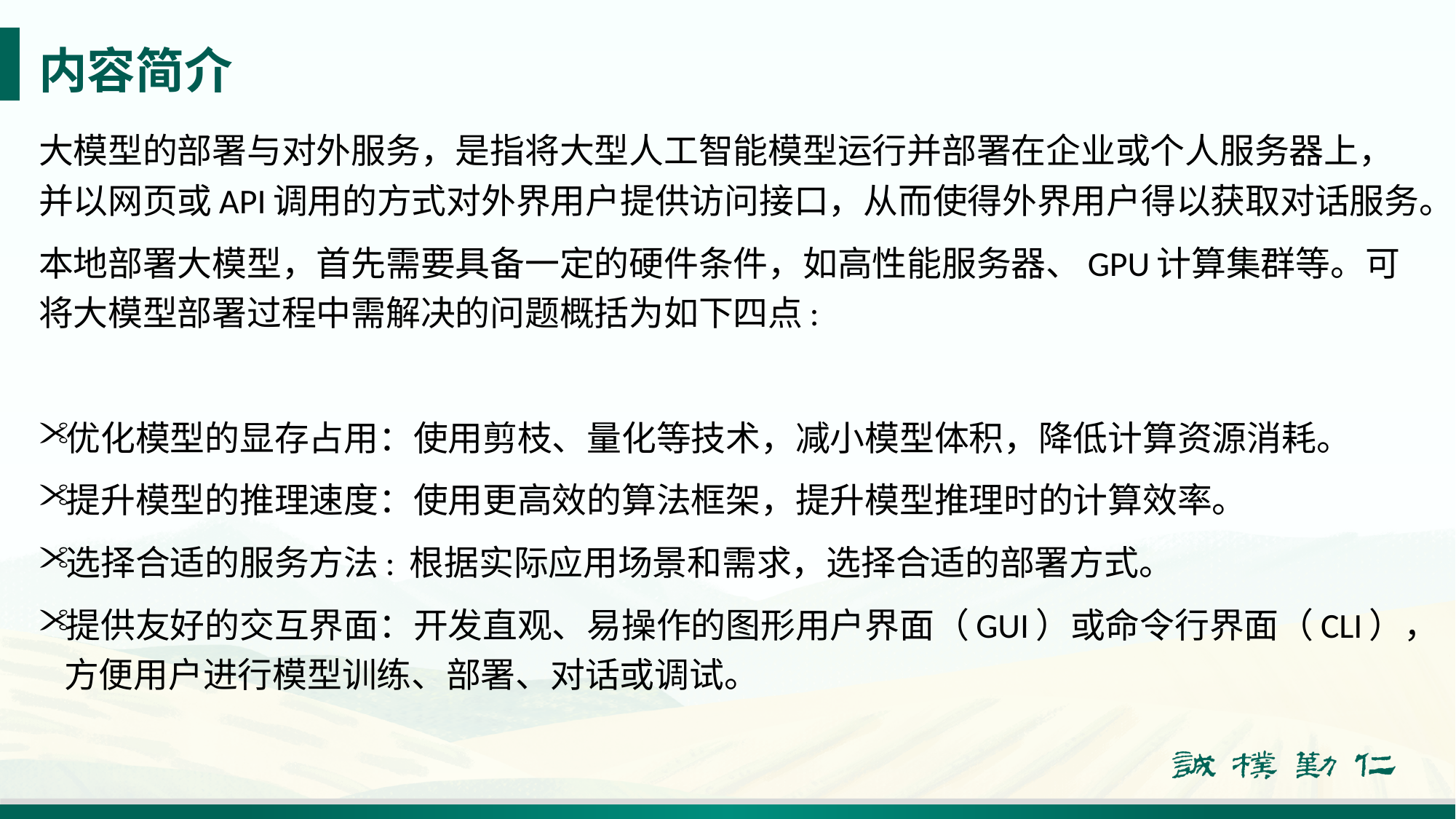

# 内容简介
大模型的部署与对外服务，是指将大型人工智能模型运行并部署在企业或个人服务器上，并以网页或API调用的方式对外界用户提供访问接口，从而使得外界用户得以获取对话服务。
本地部署大模型，首先需要具备一定的硬件条件，如高性能服务器、GPU计算集群等。可将大模型部署过程中需解决的问题概括为如下四点:

优化模型的显存占用：使用剪枝、量化等技术，减小模型体积，降低计算资源消耗。
提升模型的推理速度：使用更高效的算法框架，提升模型推理时的计算效率。
选择合适的服务方法: 根据实际应用场景和需求，选择合适的部署方式。
提供友好的交互界面：开发直观、易操作的图形用户界面（GUI）或命令行界面（CLI），方便用户进行模型训练、部署、对话或调试。